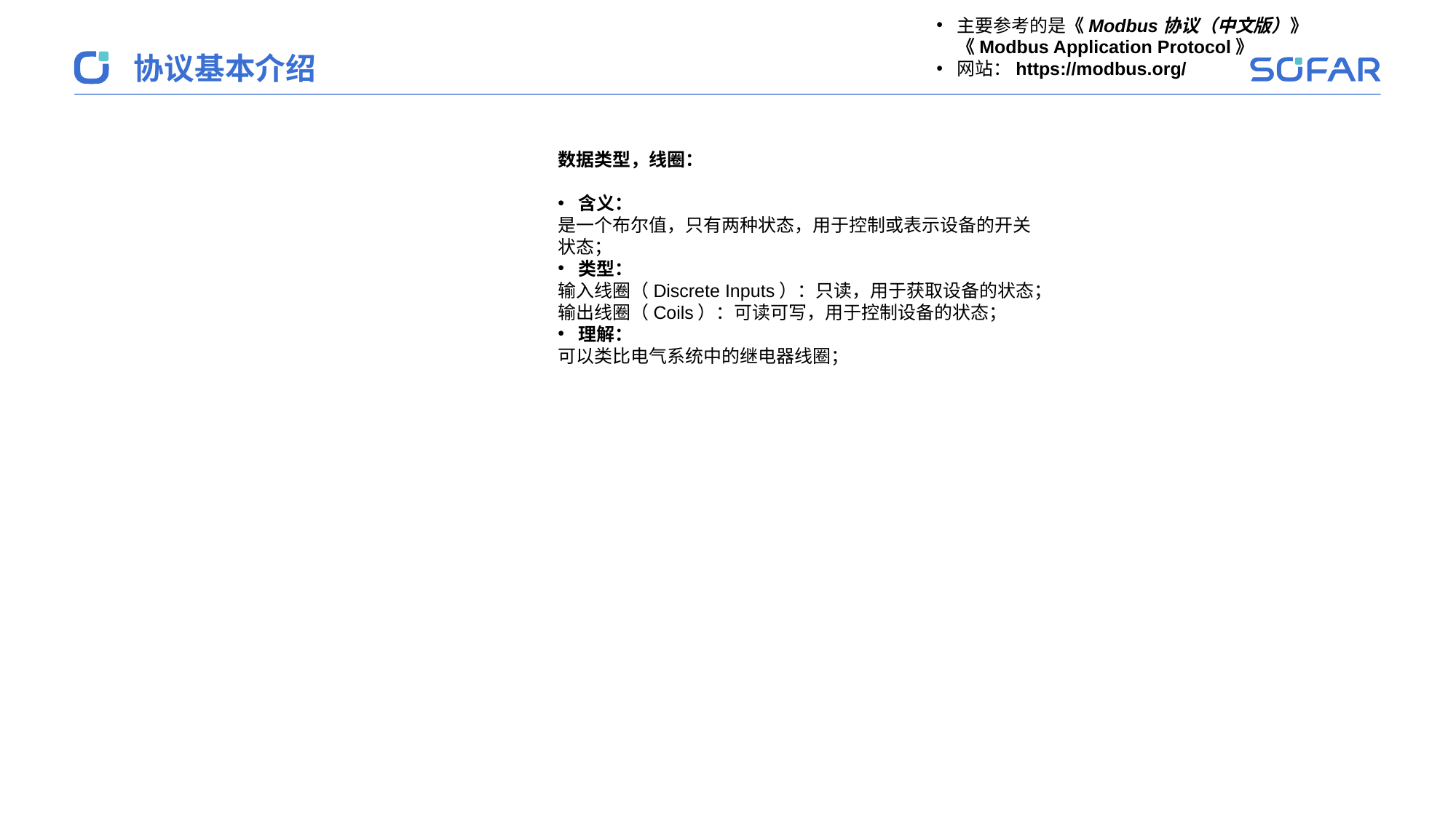

主要参考的是《Modbus协议（中文版）》《Modbus Application Protocol》
网站：https://modbus.org/
协议基本介绍
数据类型，线圈：

含义：
是一个布尔值，只有两种状态，用于控制或表示设备的开关状态；
类型：
输入线圈（Discrete Inputs）：只读，用于获取设备的状态；
输出线圈（Coils）：可读可写，用于控制设备的状态；
理解：
可以类比电气系统中的继电器线圈；